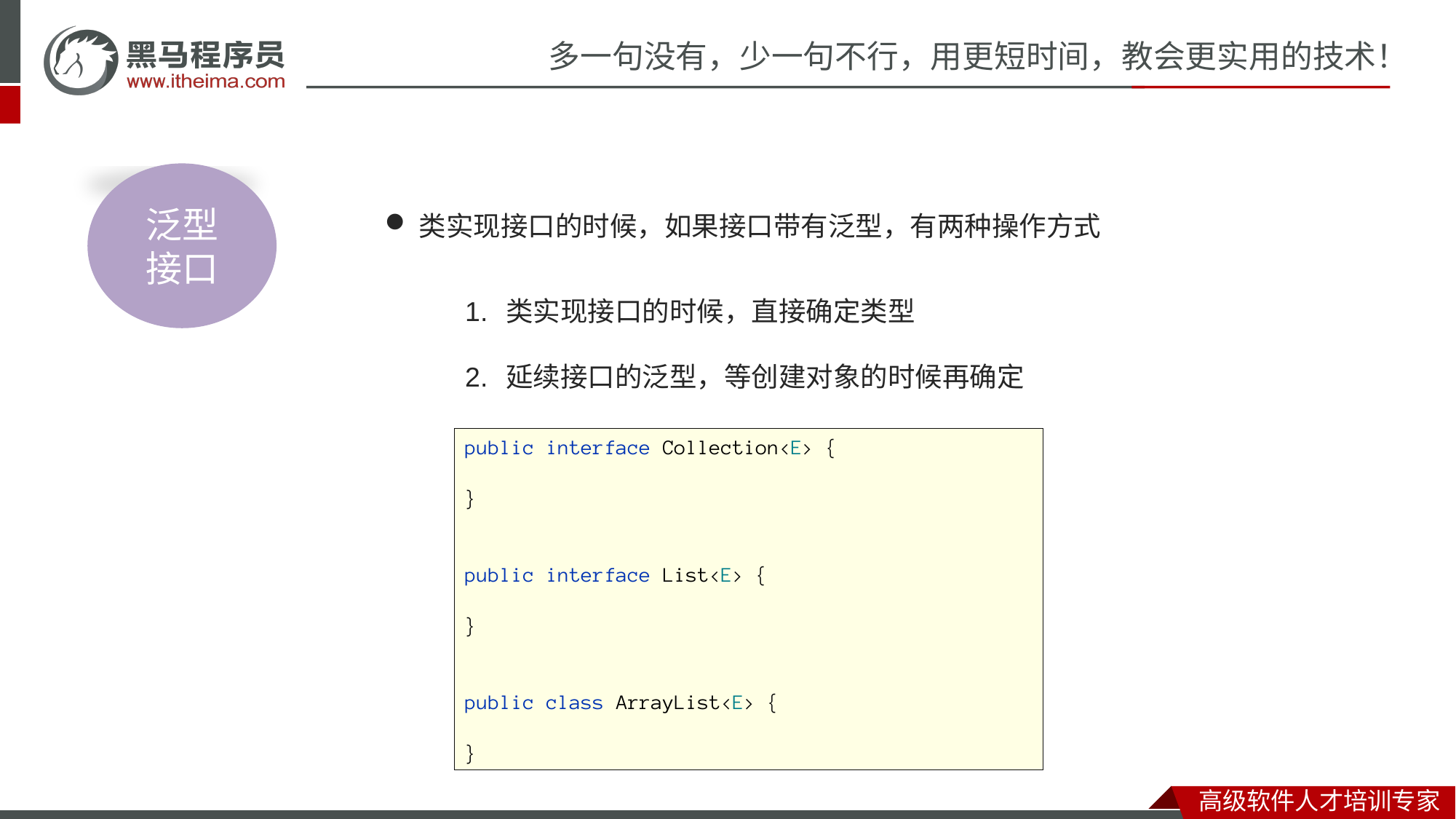

泛型
接口
类实现接口的时候，如果接口带有泛型，有两种操作方式
类实现接口的时候，直接确定类型
延续接口的泛型，等创建对象的时候再确定

public interface Collection<E> {
}
public interface List<E> {
}
public class ArrayList<E> {
}